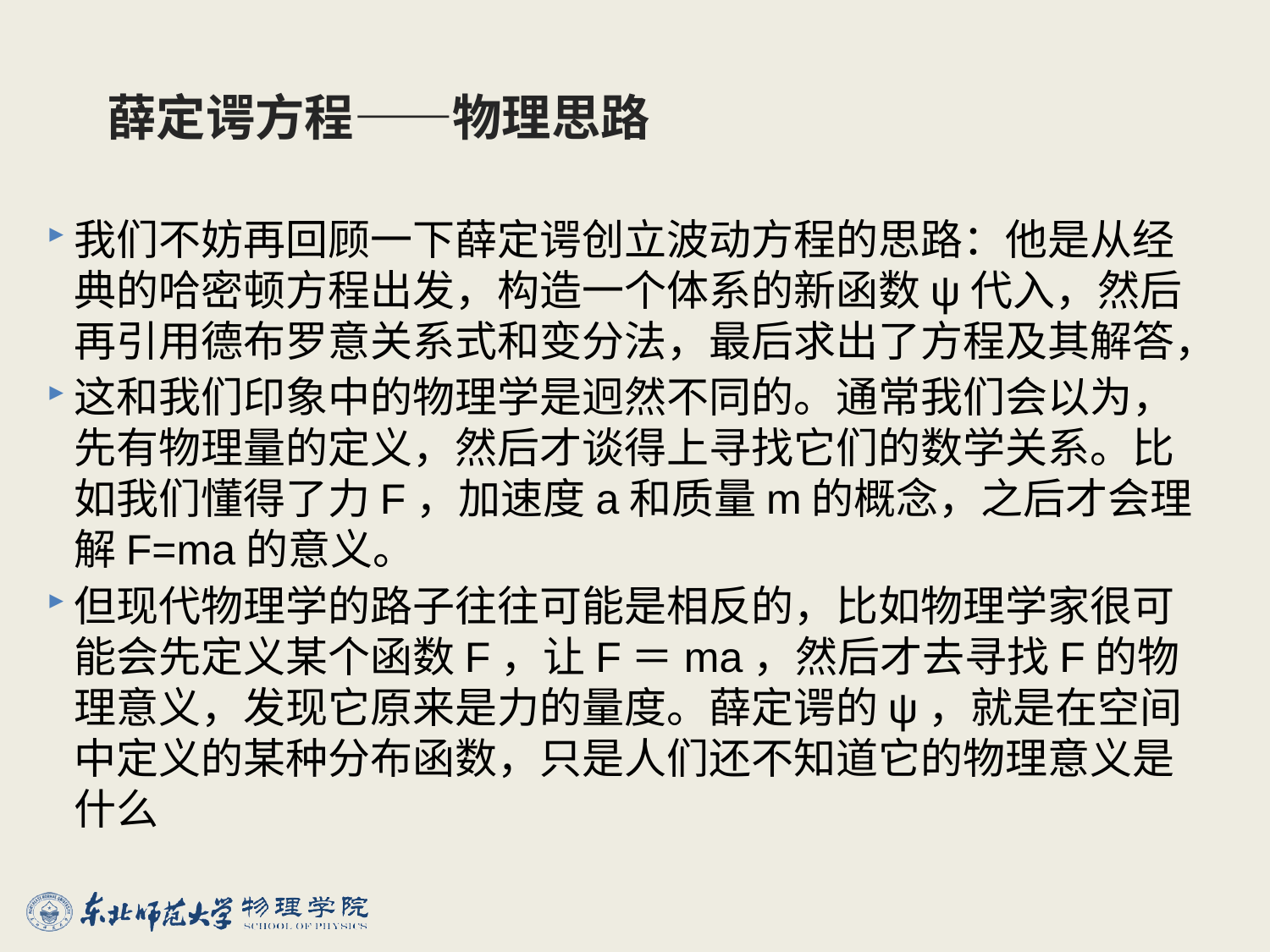

# 薛定谔方程——物理思路
我们不妨再回顾一下薛定谔创立波动方程的思路：他是从经典的哈密顿方程出发，构造一个体系的新函数ψ代入，然后再引用德布罗意关系式和变分法，最后求出了方程及其解答，
这和我们印象中的物理学是迥然不同的。通常我们会以为，先有物理量的定义，然后才谈得上寻找它们的数学关系。比如我们懂得了力F，加速度a和质量m的概念，之后才会理解F=ma的意义。
但现代物理学的路子往往可能是相反的，比如物理学家很可能会先定义某个函数F，让F＝ma，然后才去寻找F的物理意义，发现它原来是力的量度。薛定谔的ψ，就是在空间中定义的某种分布函数，只是人们还不知道它的物理意义是什么